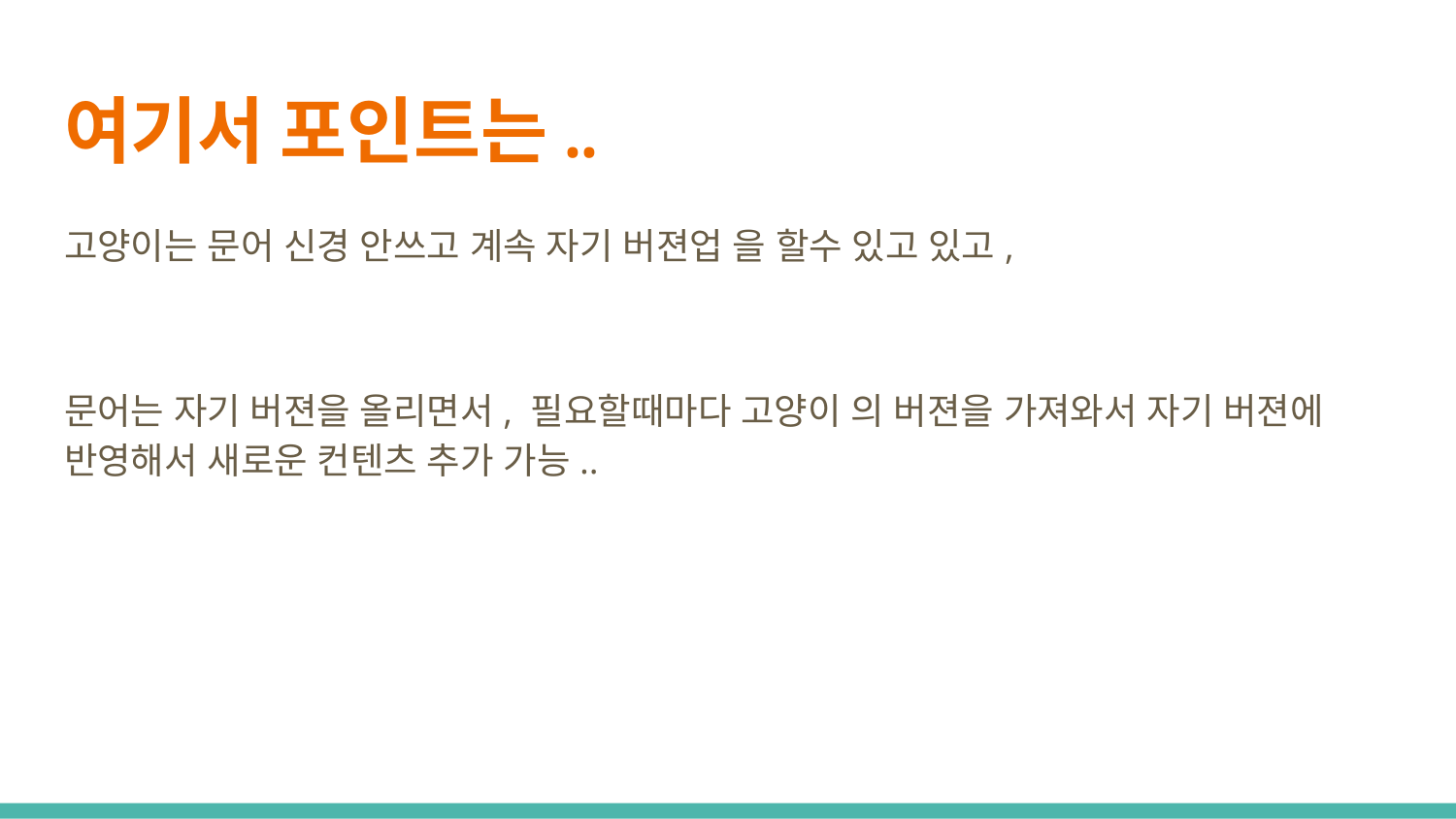

# 여기서 포인트는..
고양이는 문어 신경 안쓰고 계속 자기 버젼업 을 할수 있고 있고,

문어는 자기 버젼을 올리면서, 필요할때마다 고양이 의 버젼을 가져와서 자기 버젼에 반영해서 새로운 컨텐츠 추가 가능..